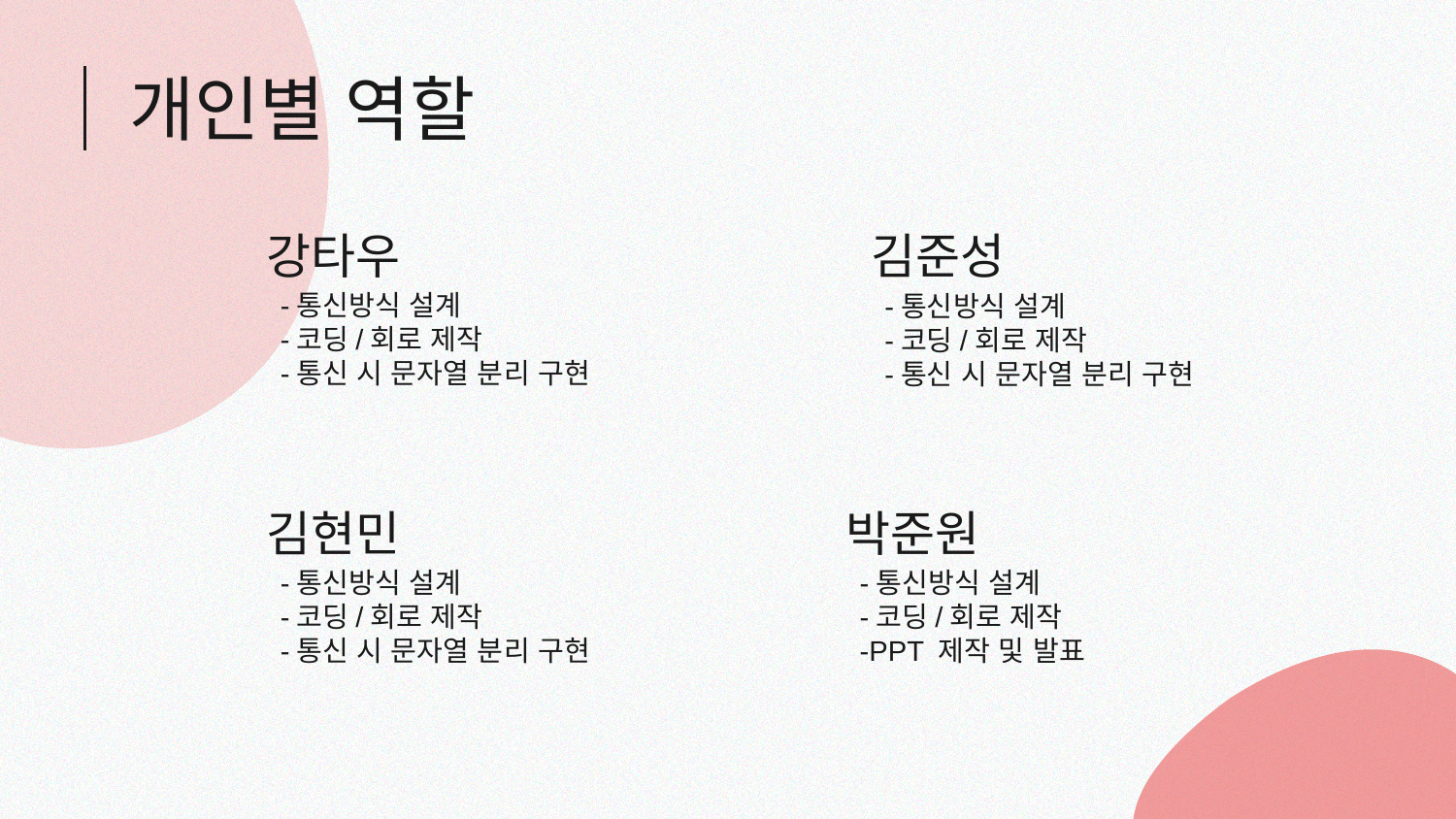

개인별 역할
# 강타우
김준성
-통신방식 설계
-코딩/회로 제작
-통신 시 문자열 분리 구현
-통신방식 설계
-코딩/회로 제작
-통신 시 문자열 분리 구현
김현민
박준원
-통신방식 설계
-코딩/회로 제작
-통신 시 문자열 분리 구현
-통신방식 설계
-코딩/회로 제작
-PPT 제작 및 발표